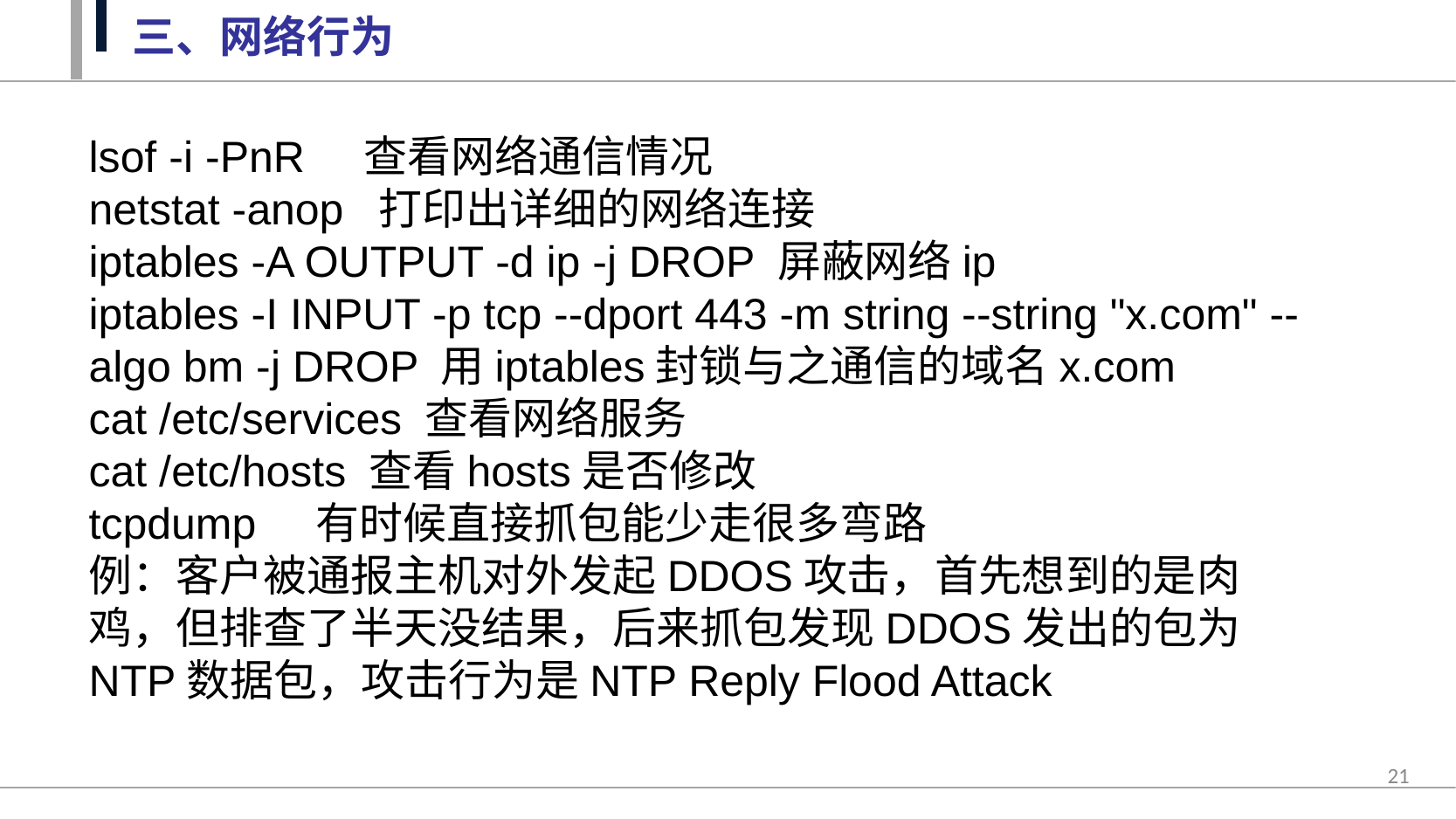

三、网络行为
lsof -i -PnR    查看网络通信情况
netstat -anop  打印出详细的网络连接
iptables -A OUTPUT -d ip -j DROP 屏蔽网络ip
iptables -I INPUT -p tcp --dport 443 -m string --string "x.com" --algo bm -j DROP 用iptables封锁与之通信的域名x.com
cat /etc/services 查看网络服务
cat /etc/hosts 查看hosts是否修改
tcpdump    有时候直接抓包能少走很多弯路
例：客户被通报主机对外发起DDOS攻击，首先想到的是肉鸡，但排查了半天没结果，后来抓包发现DDOS发出的包为NTP数据包，攻击行为是NTP Reply Flood Attack
21